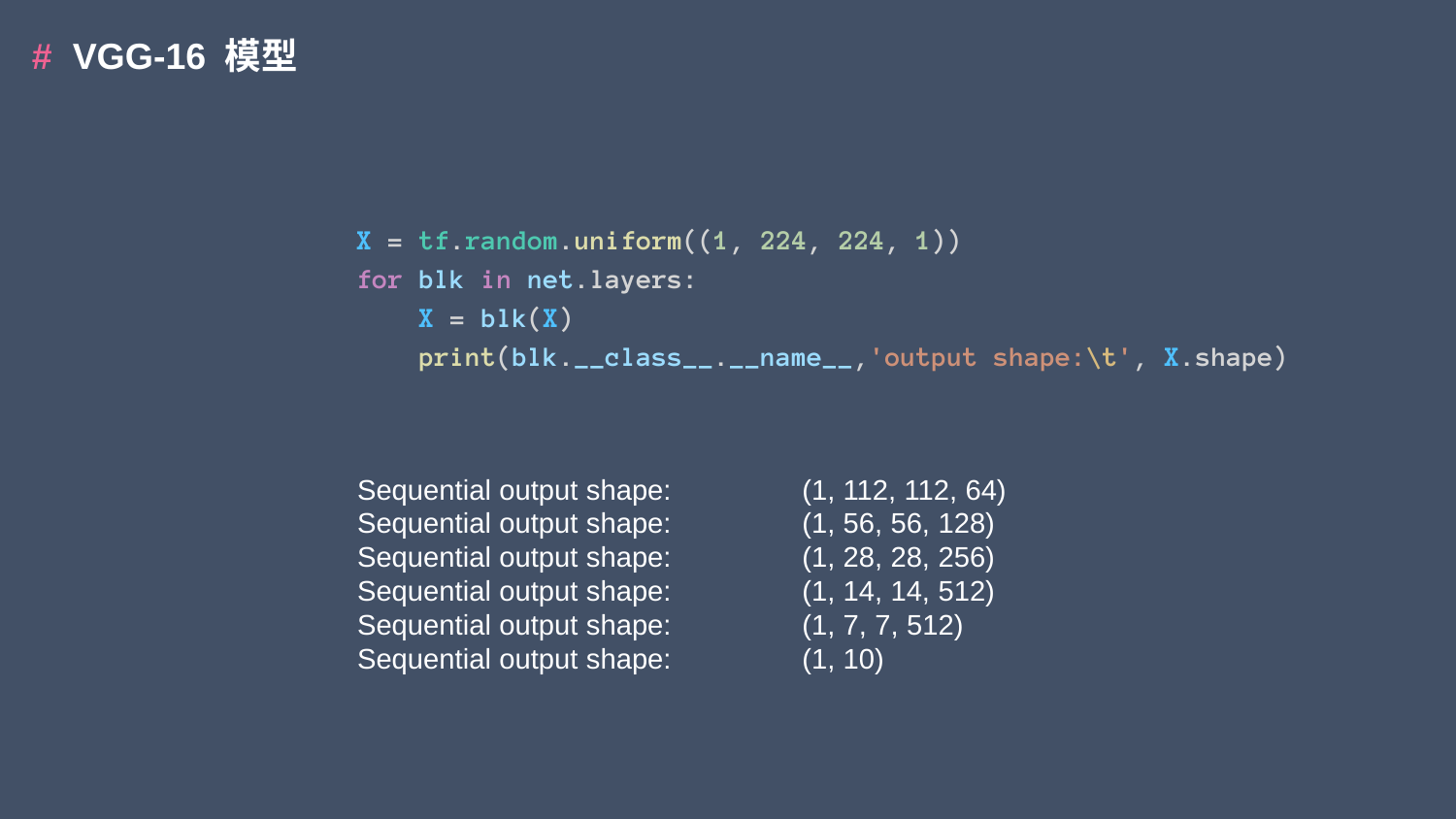

#  VGG-16 模型
X = tf.random.uniform((1, 224, 224, 1))
for blk in net.layers:
    X = blk(X)
    print(blk.__class__.__name__,'output shape:\t', X.shape)

Sequential output shape:	 (1, 112, 112, 64)
Sequential output shape:	 (1, 56, 56, 128)
Sequential output shape:	 (1, 28, 28, 256)
Sequential output shape:	 (1, 14, 14, 512)
Sequential output shape:	 (1, 7, 7, 512)
Sequential output shape:	 (1, 10)